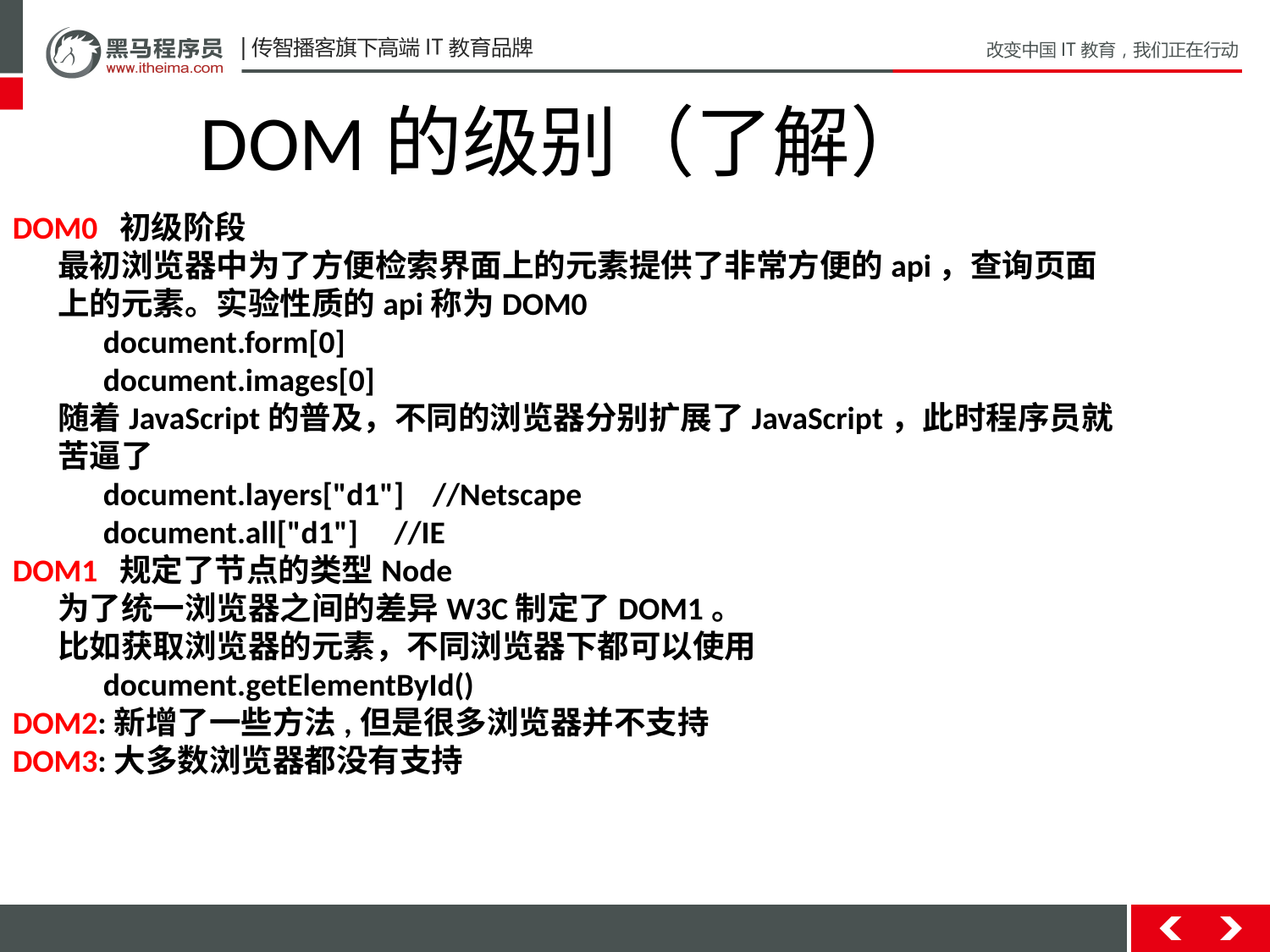

DOM的级别（了解）
DOM0  初级阶段
最初浏览器中为了方便检索界面上的元素提供了非常方便的api，查询页面上的元素。实验性质的api称为DOM0
document.form[0]
document.images[0]
随着JavaScript的普及，不同的浏览器分别扩展了JavaScript，此时程序员就苦逼了
document.layers["d1"]    //Netscape
document.all["d1"]     //IE
DOM1  规定了节点的类型Node
为了统一浏览器之间的差异W3C制定了DOM1。
比如获取浏览器的元素，不同浏览器下都可以使用
document.getElementById()
DOM2:新增了一些方法,但是很多浏览器并不支持
DOM3:大多数浏览器都没有支持